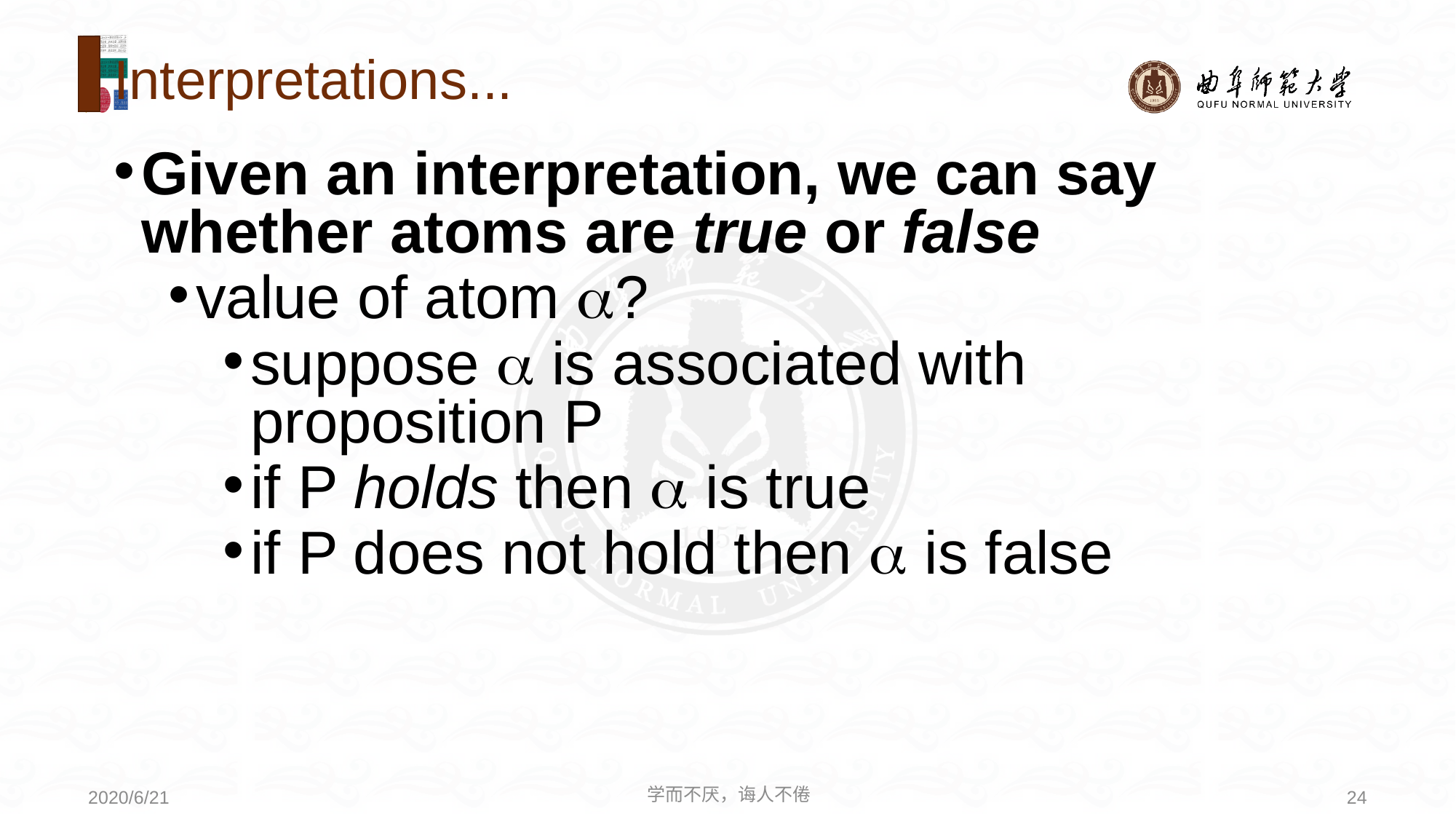

# Interpretations...
Given an interpretation, we can say whether atoms are true or false
value of atom α?
suppose α is associated with proposition P
if P holds then α is true
if P does not hold then α is false
学而不厌，诲人不倦
24
2020/6/21